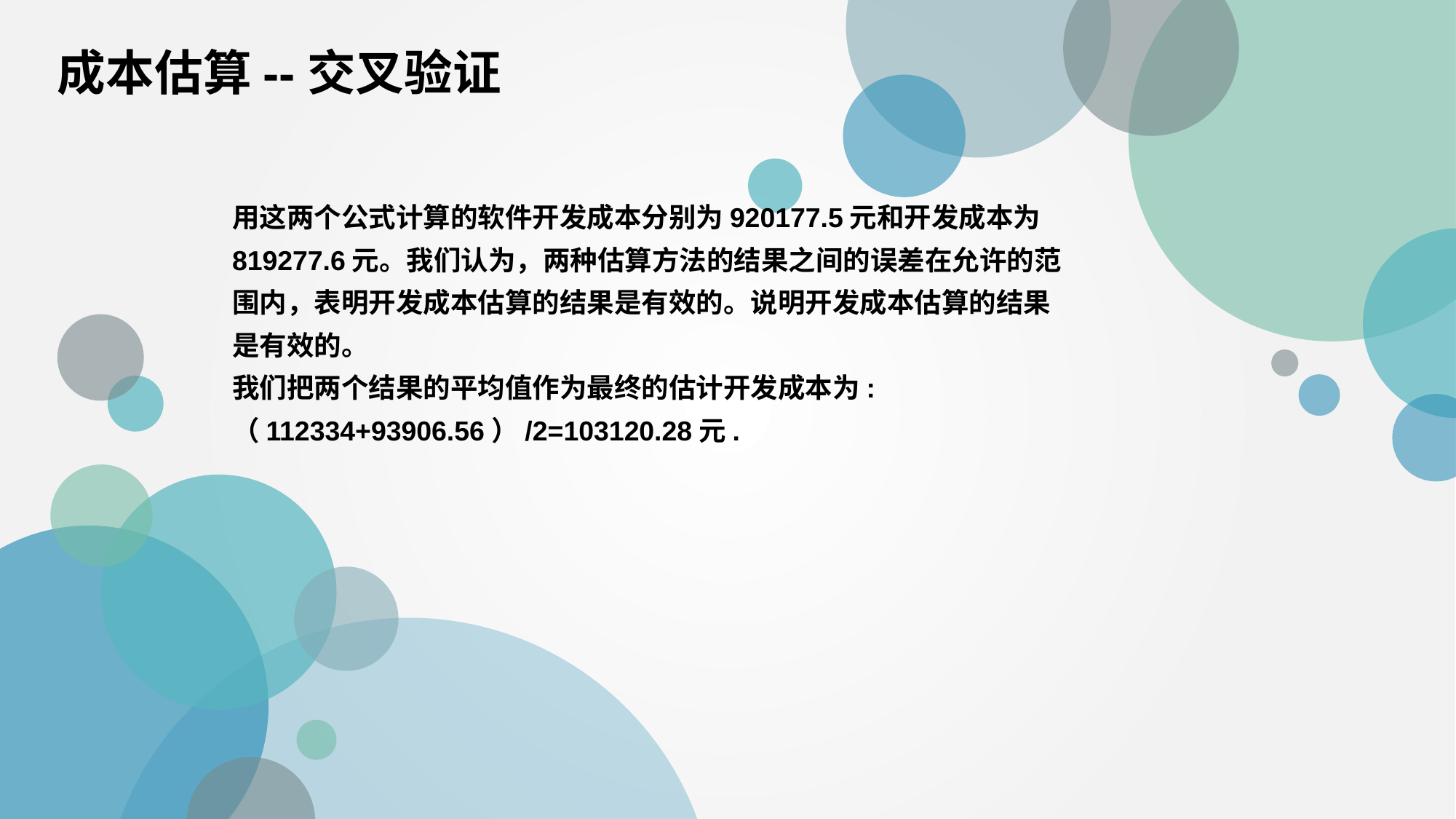

成本估算--交叉验证

用这两个公式计算的软件开发成本分别为920177.5元和开发成本为819277.6元。我们认为，两种估算方法的结果之间的误差在允许的范围内，表明开发成本估算的结果是有效的。说明开发成本估算的结果是有效的。
我们把两个结果的平均值作为最终的估计开发成本为:
（112334+93906.56）/2=103120.28元.